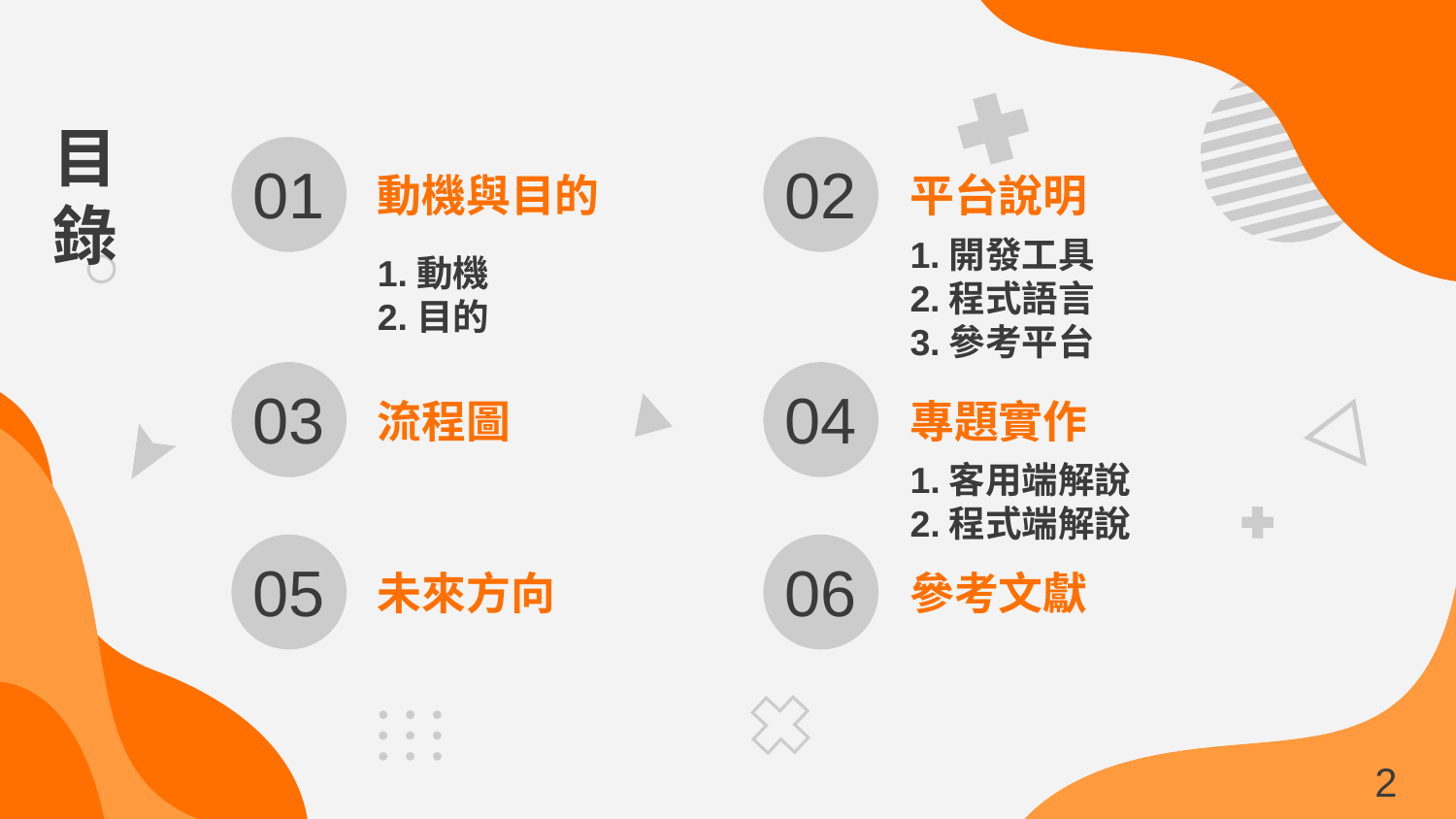

# 目錄

01
動機與目的
02
平台說明
1.動機
2.目的
1.開發工具
2.程式語言
3.參考平台

03
流程圖
04
專題實作

1.客用端解說
2.程式端解說

05
未來方向
06
參考文獻
2